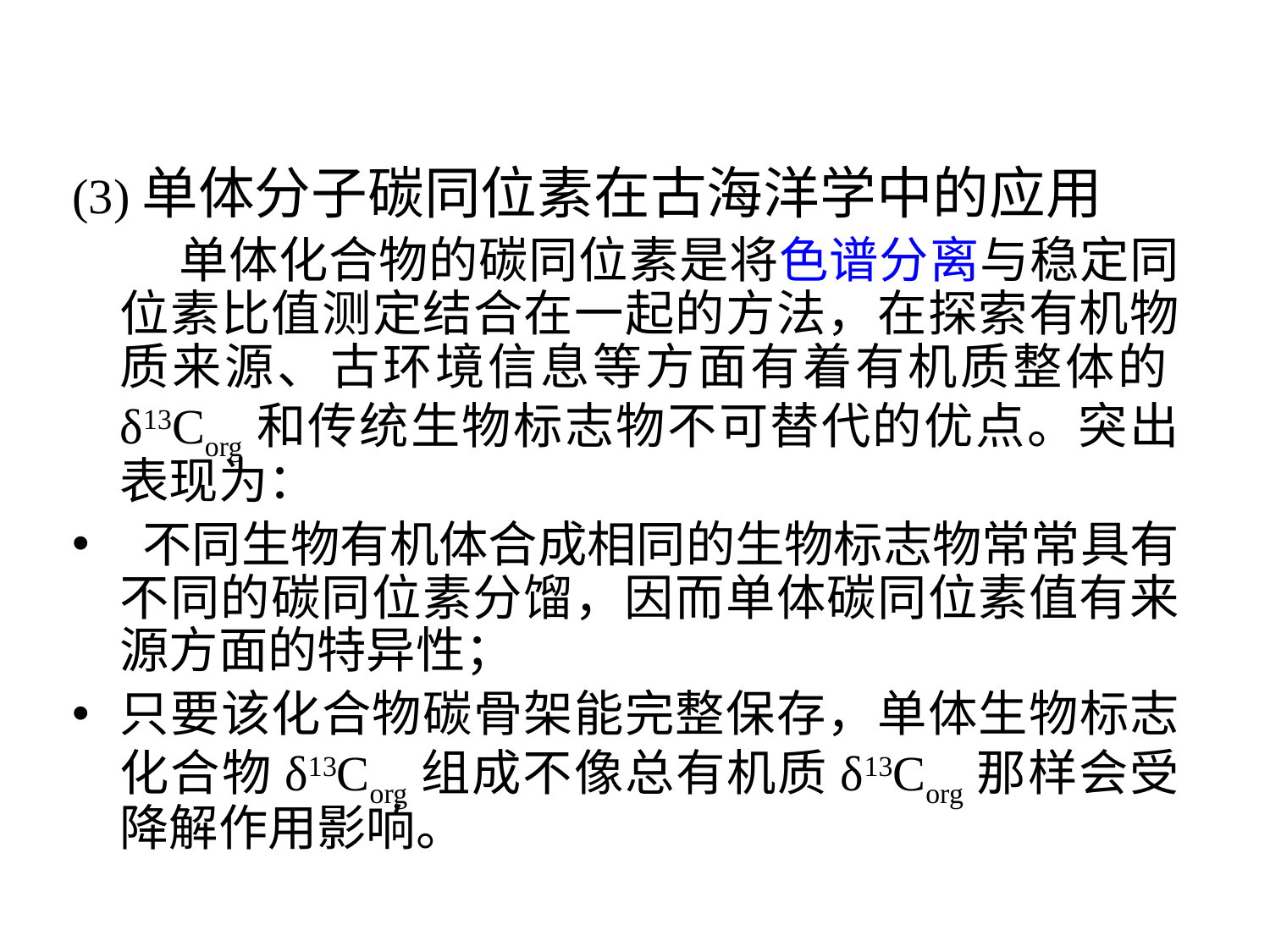

(3)单体分子碳同位素在古海洋学中的应用
        单体化合物的碳同位素是将色谱分离与稳定同位素比值测定结合在一起的方法，在探索有机物质来源、古环境信息等方面有着有机质整体的δ13Corg和传统生物标志物不可替代的优点。突出表现为：
 不同生物有机体合成相同的生物标志物常常具有不同的碳同位素分馏，因而单体碳同位素值有来源方面的特异性；
只要该化合物碳骨架能完整保存，单体生物标志化合物δ13Corg组成不像总有机质δ13Corg那样会受降解作用影响。